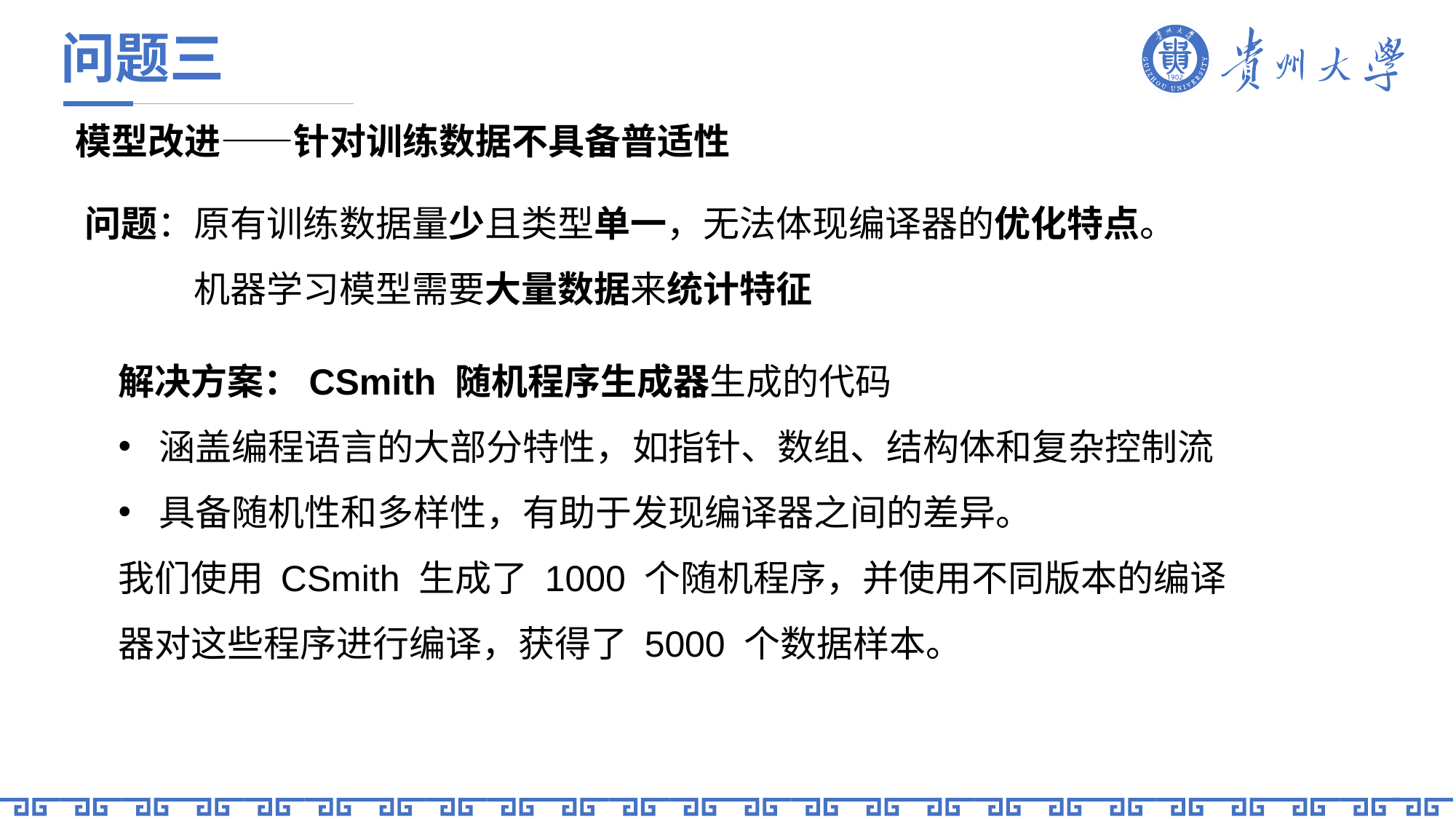

问题三
模型改进——针对训练数据不具备普适性
问题：原有训练数据量少且类型单一，无法体现编译器的优化特点。	机器学习模型需要大量数据来统计特征

解决方案：CSmith 随机程序生成器生成的代码
涵盖编程语言的大部分特性，如指针、数组、结构体和复杂控制流
具备随机性和多样性，有助于发现编译器之间的差异。
我们使用 CSmith 生成了 1000 个随机程序，并使用不同版本的编译器对这些程序进行编译，获得了 5000 个数据样本。
26